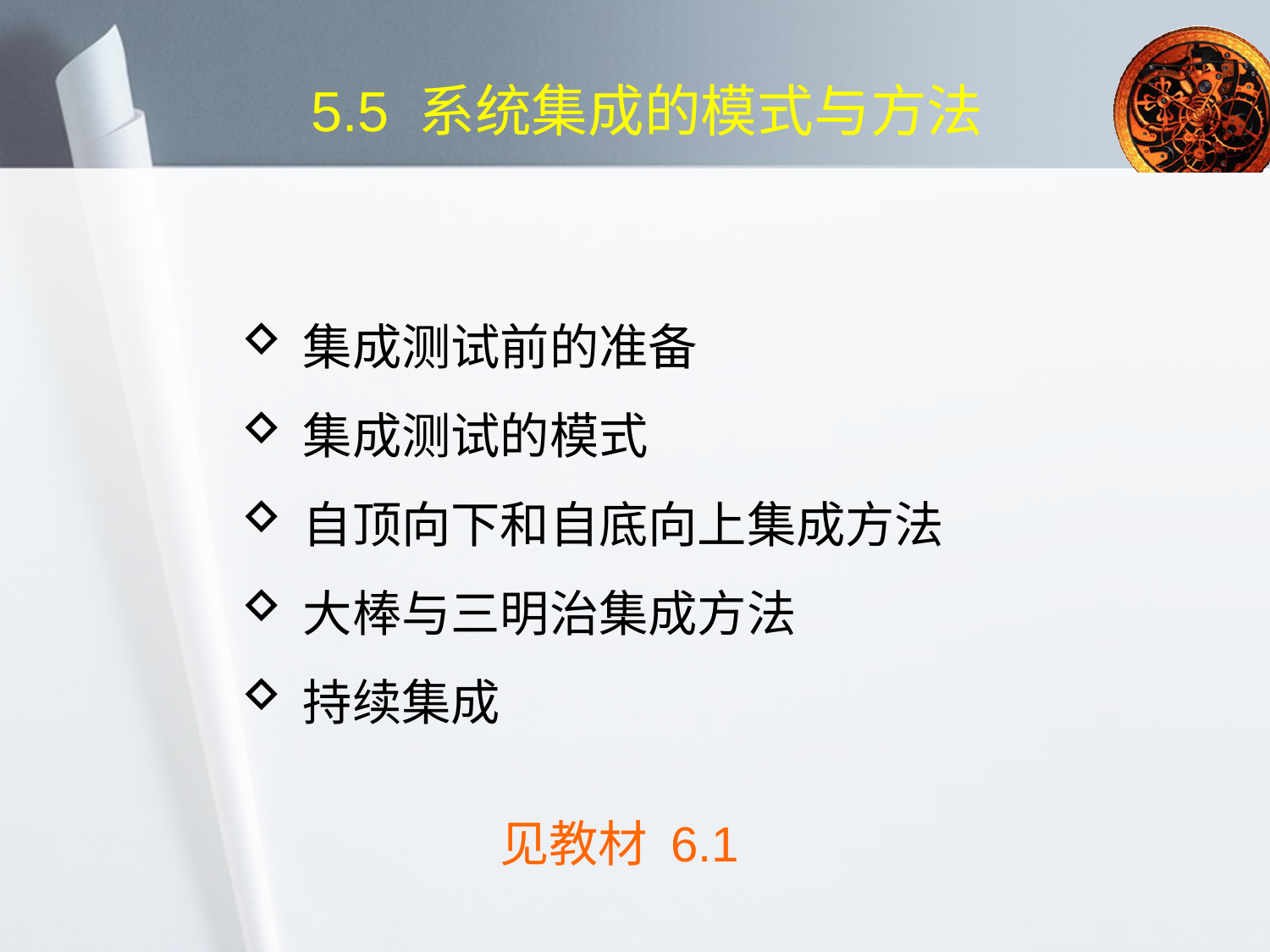

# 5.5 系统集成的模式与方法
集成测试前的准备
集成测试的模式
自顶向下和自底向上集成方法
大棒与三明治集成方法
持续集成
见教材 6.1